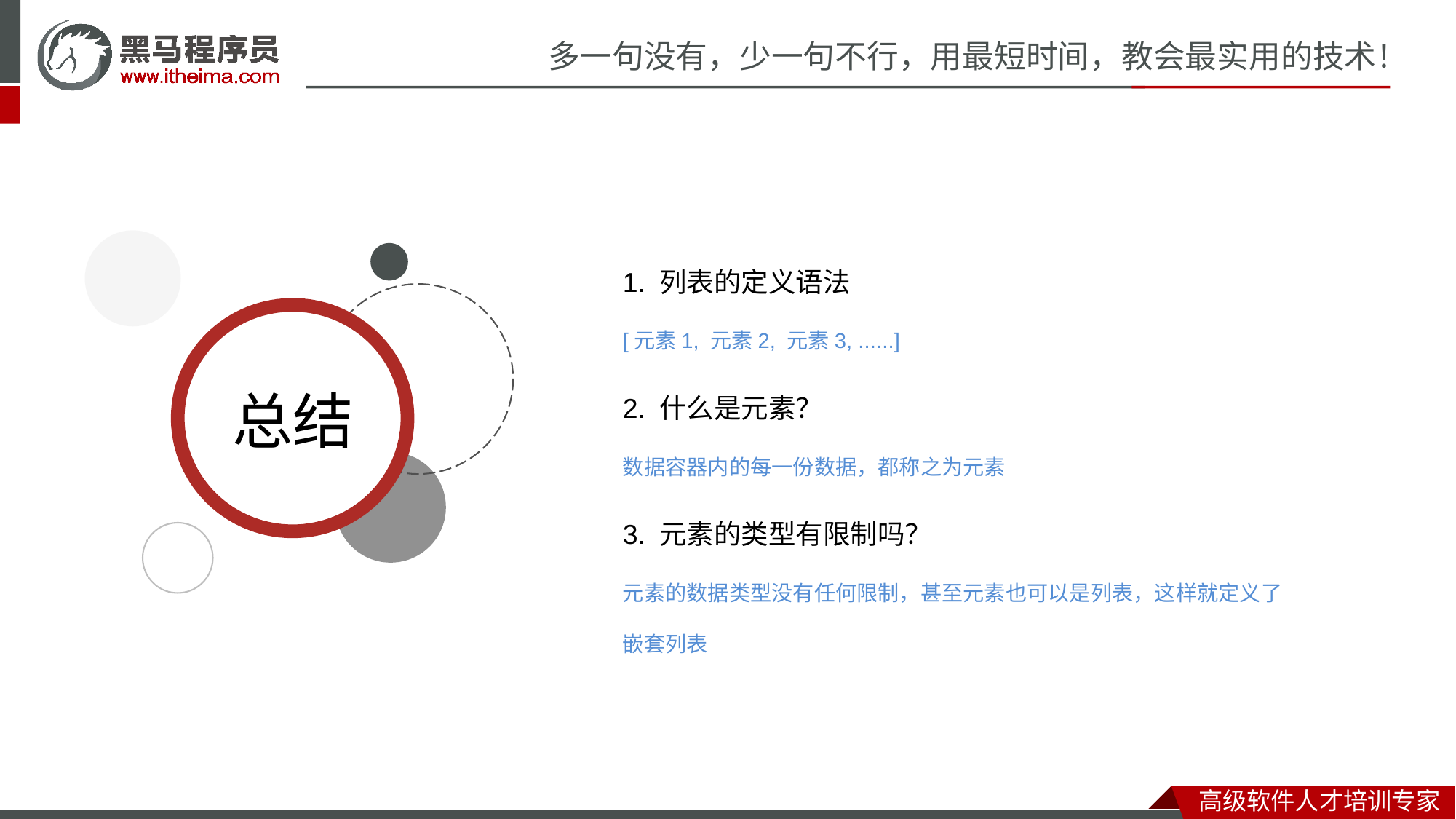

1. 列表的定义语法
[元素1, 元素2, 元素3, ......]
2. 什么是元素？
数据容器内的每一份数据，都称之为元素
3. 元素的类型有限制吗？
元素的数据类型没有任何限制，甚至元素也可以是列表，这样就定义了嵌套列表